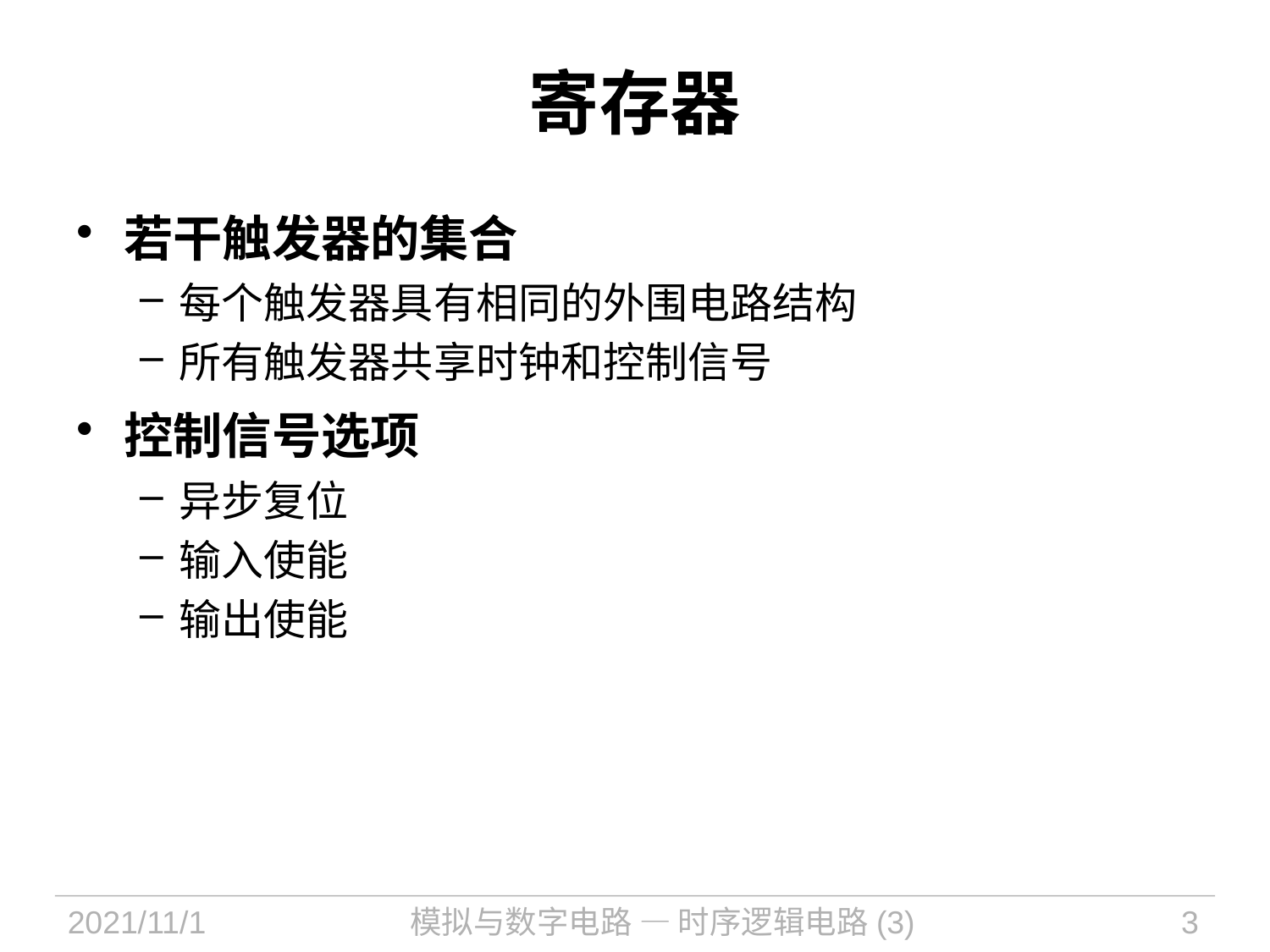

# 寄存器
若干触发器的集合
每个触发器具有相同的外围电路结构
所有触发器共享时钟和控制信号
控制信号选项
异步复位
输入使能
输出使能

2021/11/1
模拟与数字电路 — 时序逻辑电路(3)
3